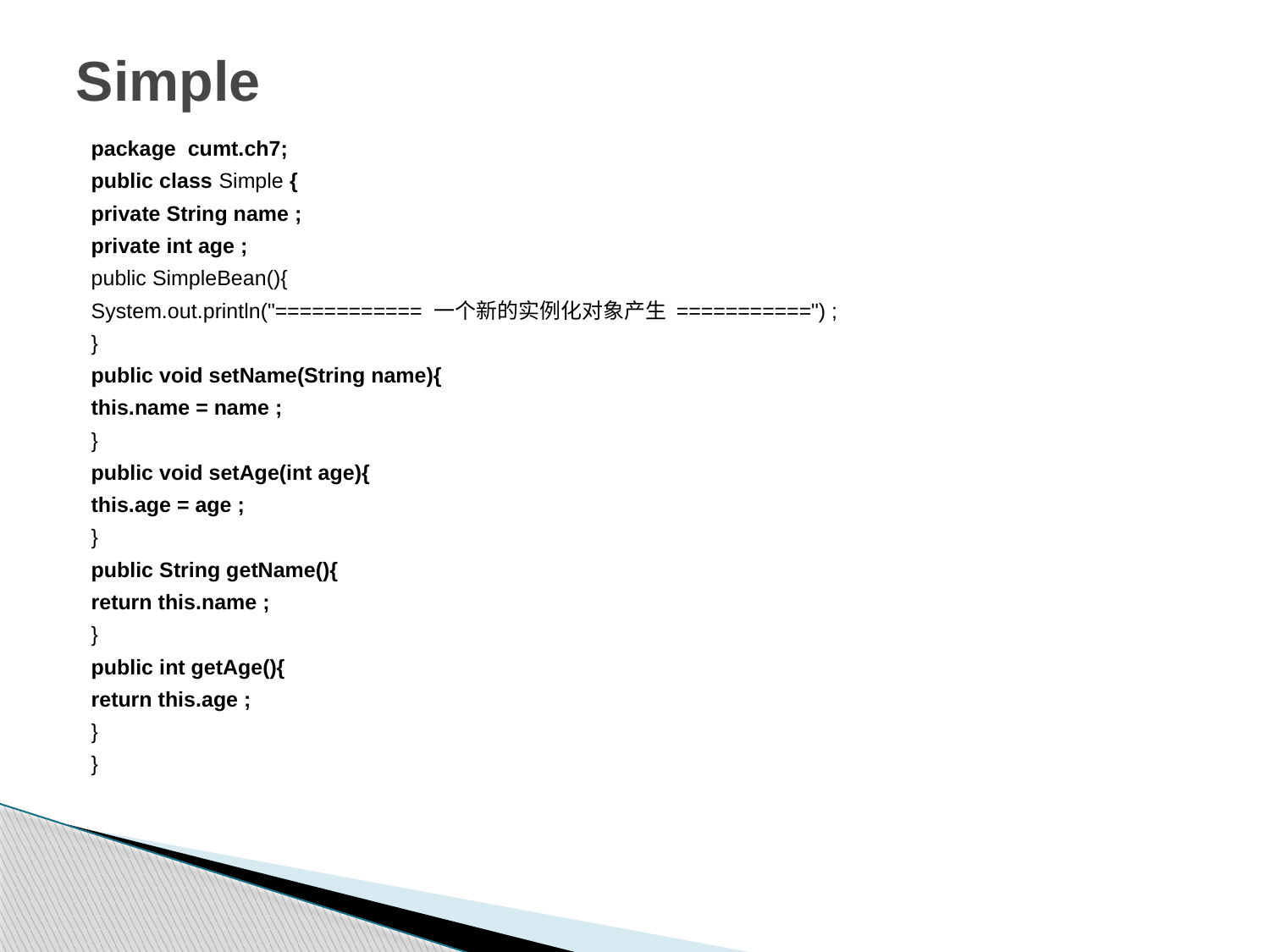

# Simple
package  cumt.ch7;
public class Simple {
private String name ;
private int age ;
public SimpleBean(){
System.out.println("============ 一个新的实例化对象产生 ===========") ;
}
public void setName(String name){
this.name = name ;
}
public void setAge(int age){
this.age = age ;
}
public String getName(){
return this.name ;
}
public int getAge(){
return this.age ;
}
}